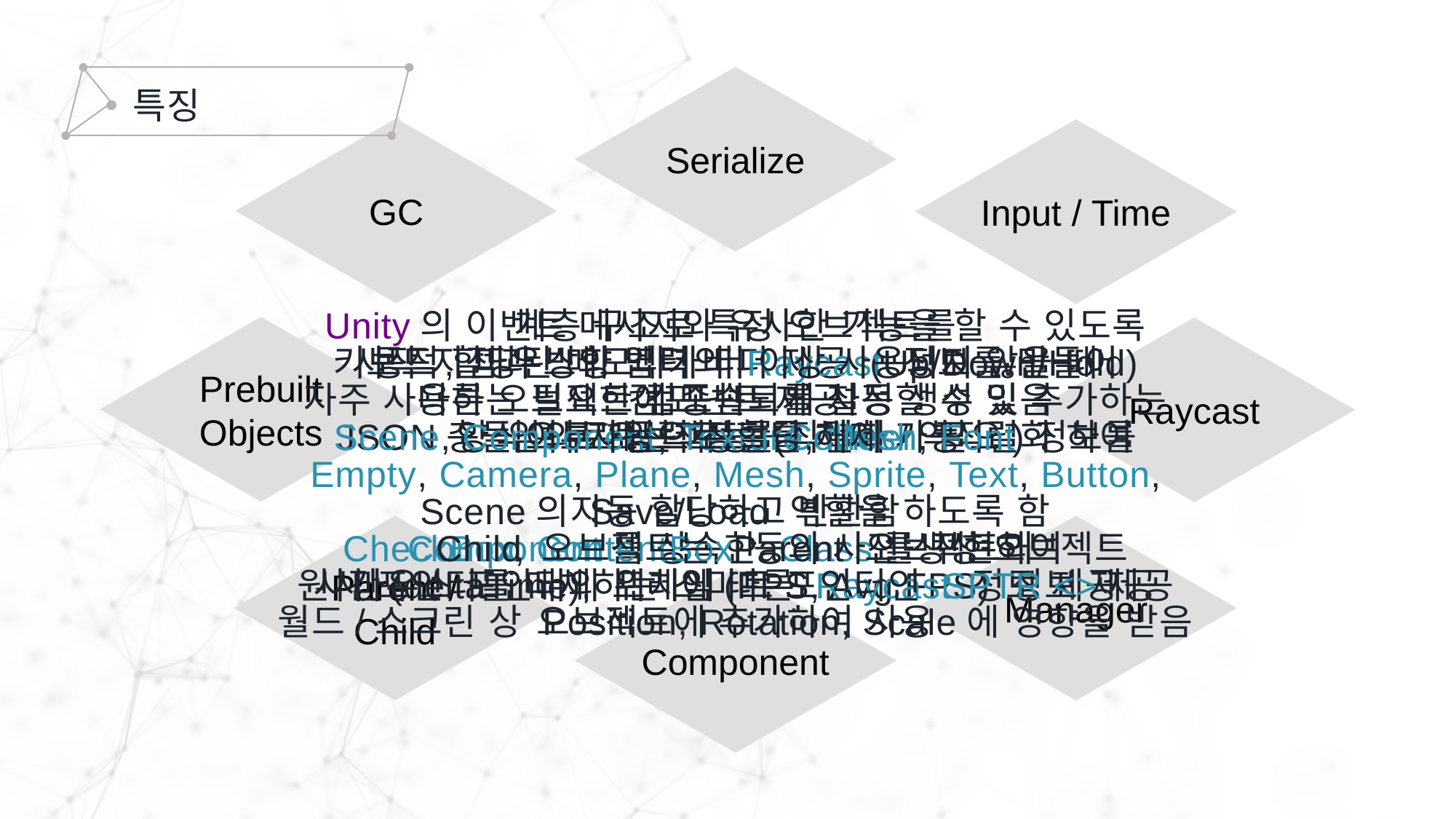

특징

Serialize
GC
Input / Time
JSON 양식으로 오브젝트를 직렬화/역직렬화 하여
Scene의 Save/Load 역할을 하도록 함
키보드, 마우스의 입력 버퍼 제공 (Up/Down/Hold)
임의로 입력 정보를 제어 가능

시간(deltaTime), 프레임(FPS, Avg FPS) 정보 제공
시작 지점과 방향 벡터의 Raycast 정보를 만들어
충돌 여부 계산 가능 (Collider 필요)

마우스 포인터의 위치에 따른 Raycast 정보 제공
Scene, Component, Texture, Mesh, Font 정보를
자동 할당하고 반환함
Unity의 이벤트 메시지와 유사한 기능을 할 수 있도록
컴포넌트 제공

Component를 상속한 Class를 구현하여
오브젝트에 추가하여 사용
자주 사용하는 필요한 컴포넌트를 자동 생성 및 추가하는
Empty, Camera, Plane, Mesh, Sprite, Text, Button,
CheckBox, ContentBox 등의 사전 생성 오브젝트
계층 구조로 특정 오브젝트를
다른 오브젝트에 종속되게 설정할 수 있음

Child 오브젝트는 Parent 오브젝트의
월드/스크린 상 Position, Rotation, Scale에 영향을 받음
동적 할당된 메모리가 더 이상 사용되지 않을 때
자동으로 할당 해제

원시 포인터를 대체하는 스마트 포인터인 SPTR <>제공
Prebuilt
Objects
Raycast
Parent /
Child
Manager
Component